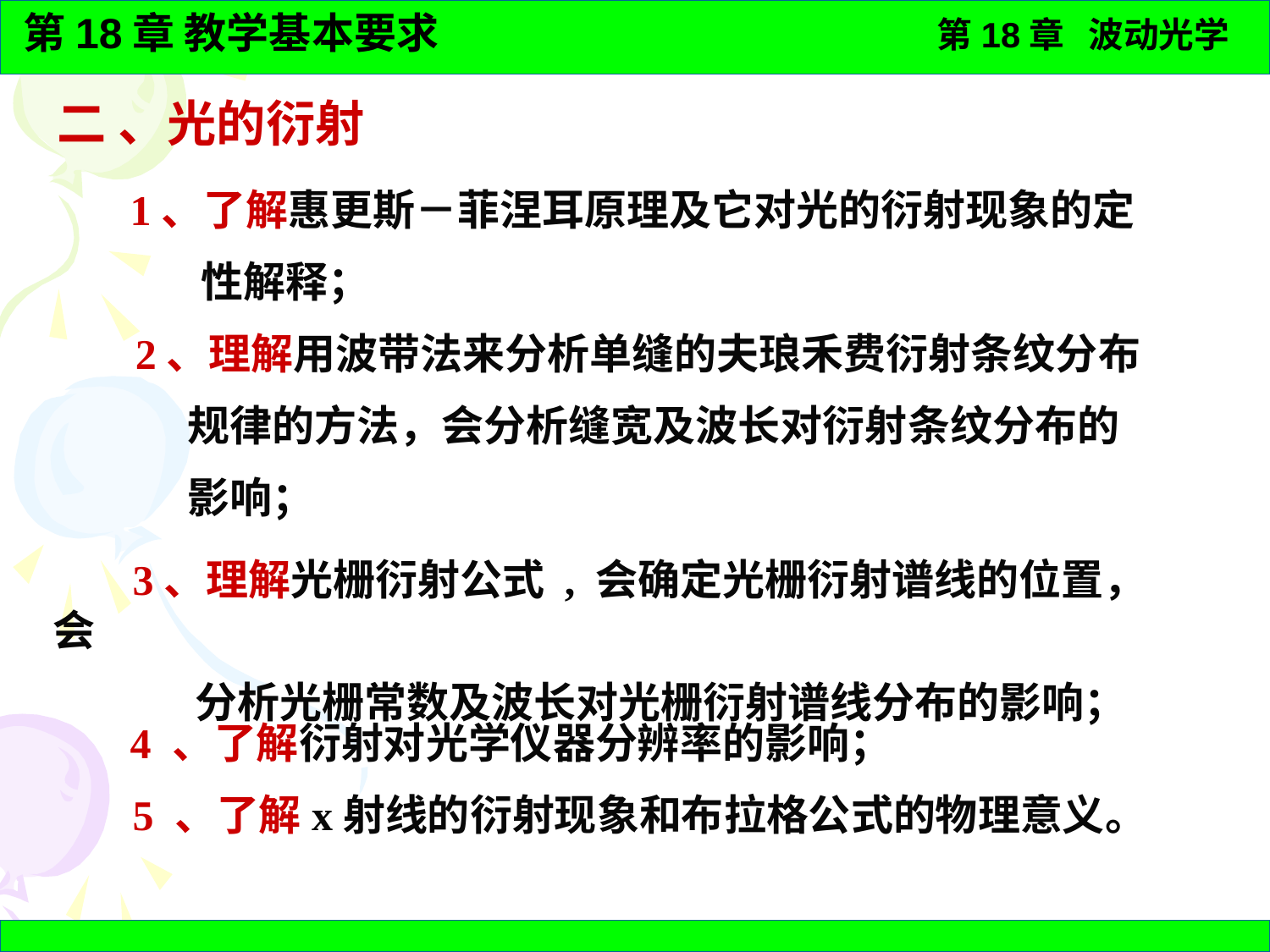

二 、光的衍射
     1、了解惠更斯－菲涅耳原理及它对光的衍射现象的定
            性解释；
     2、理解用波带法来分析单缝的夫琅禾费衍射条纹分布
          规律的方法，会分析缝宽及波长对衍射条纹分布的
          影响；
     3、理解光栅衍射公式 , 会确定光栅衍射谱线的位置，会
           分析光栅常数及波长对光栅衍射谱线分布的影响；
    4 、了解衍射对光学仪器分辨率的影响；
    5 、了解x射线的衍射现象和布拉格公式的物理意义。